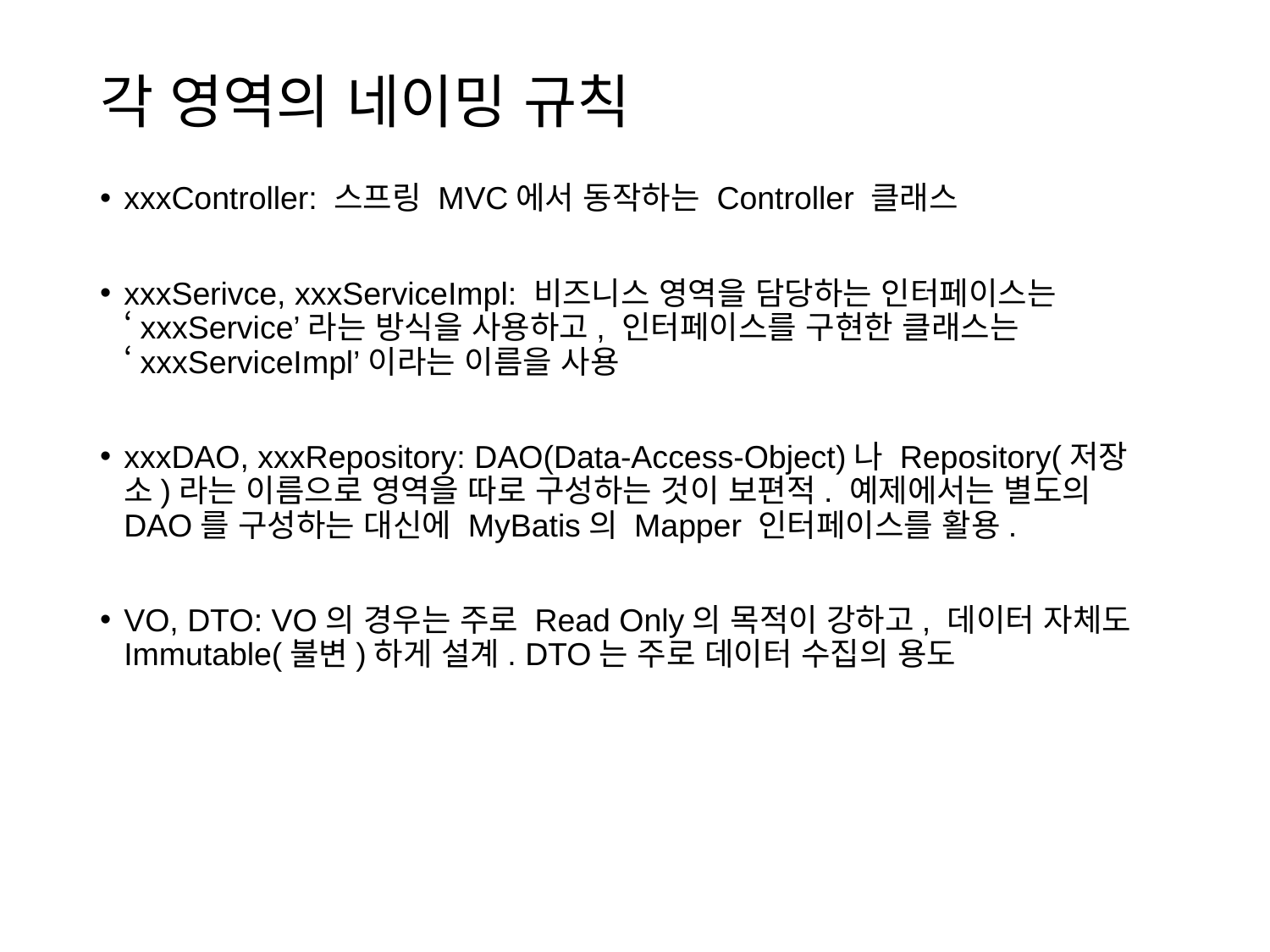

# 각 영역의 네이밍 규칙
xxxController: 스프링 MVC에서 동작하는 Controller 클래스

xxxSerivce, xxxServiceImpl: 비즈니스 영역을 담당하는 인터페이스는 ‘xxxService’라는 방식을 사용하고, 인터페이스를 구현한 클래스는 ‘xxxServiceImpl’이라는 이름을 사용

xxxDAO, xxxRepository: DAO(Data-Access-Object)나 Repository(저장소)라는 이름으로 영역을 따로 구성하는 것이 보편적. 예제에서는 별도의 DAO를 구성하는 대신에 MyBatis의 Mapper 인터페이스를 활용.

VO, DTO: VO의 경우는 주로 Read Only의 목적이 강하고, 데이터 자체도 Immutable(불변)하게 설계. DTO는 주로 데이터 수집의 용도